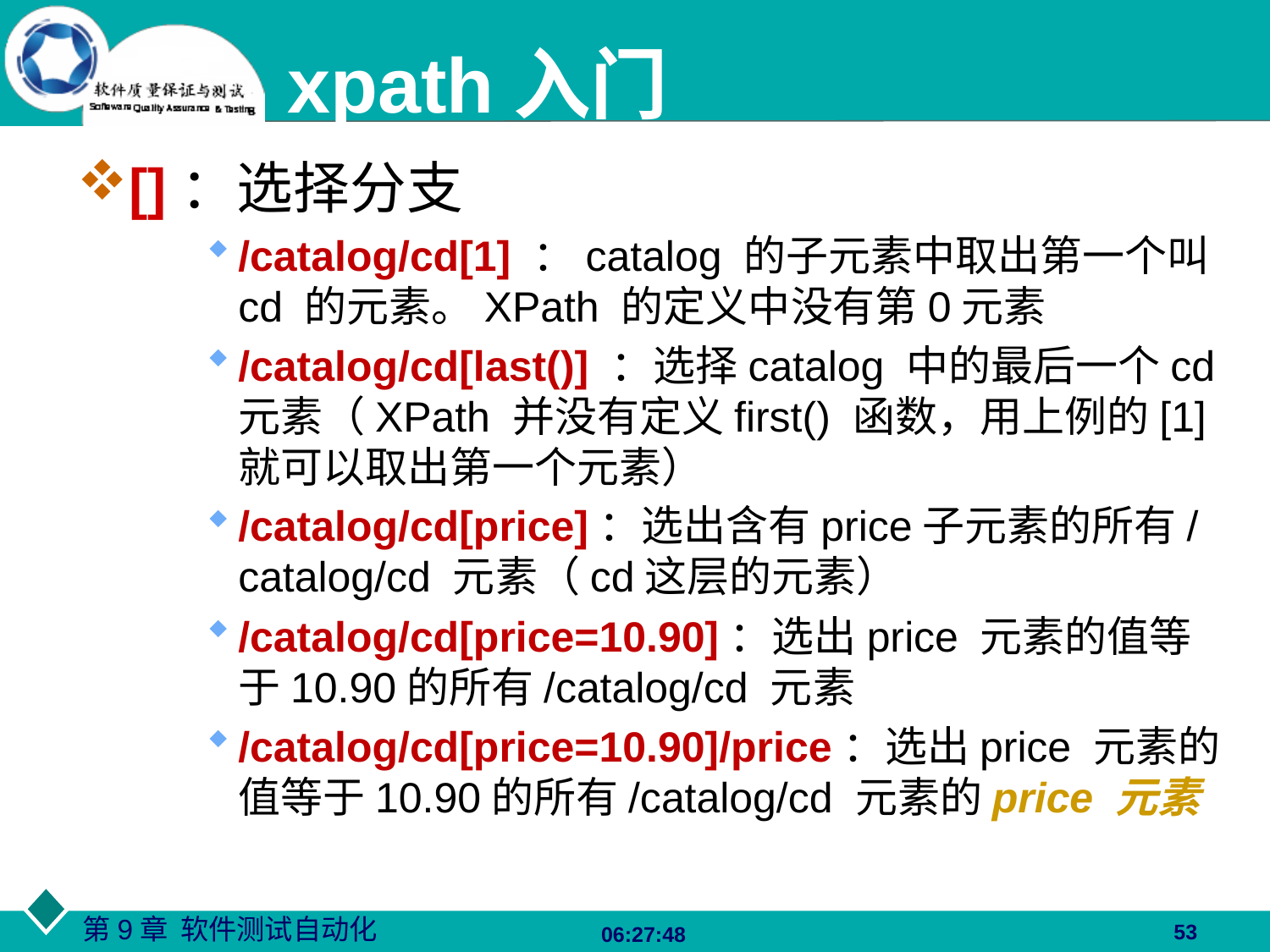

xpath入门
[]：选择分支
/catalog/cd[1] ：catalog 的子元素中取出第一个叫cd 的元素。XPath 的定义中没有第0元素
/catalog/cd[last()] ：选择catalog 中的最后一个cd 元素（XPath 并没有定义first() 函数，用上例的[1]就可以取出第一个元素）
/catalog/cd[price]：选出含有price子元素的所有/catalog/cd 元素（cd这层的元素）
/catalog/cd[price=10.90]：选出price 元素的值等于10.90的所有/catalog/cd 元素
/catalog/cd[price=10.90]/price：选出price 元素的值等于10.90的所有/catalog/cd 元素的price 元素
53
06:27:48